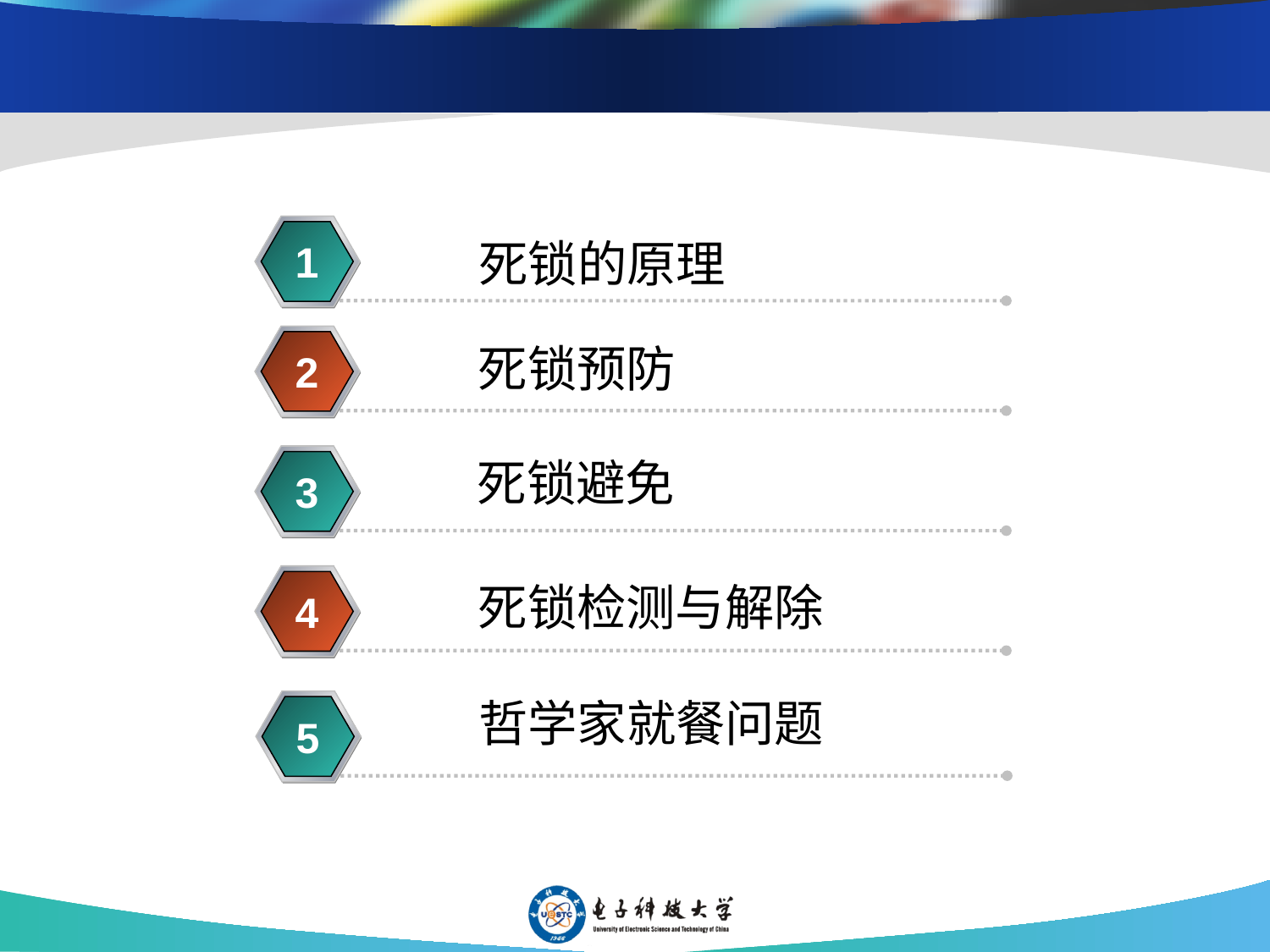

#

死锁的原理
1

2

死锁预防

3

死锁避免

4

死锁检测与解除
哲学家就餐问题

5